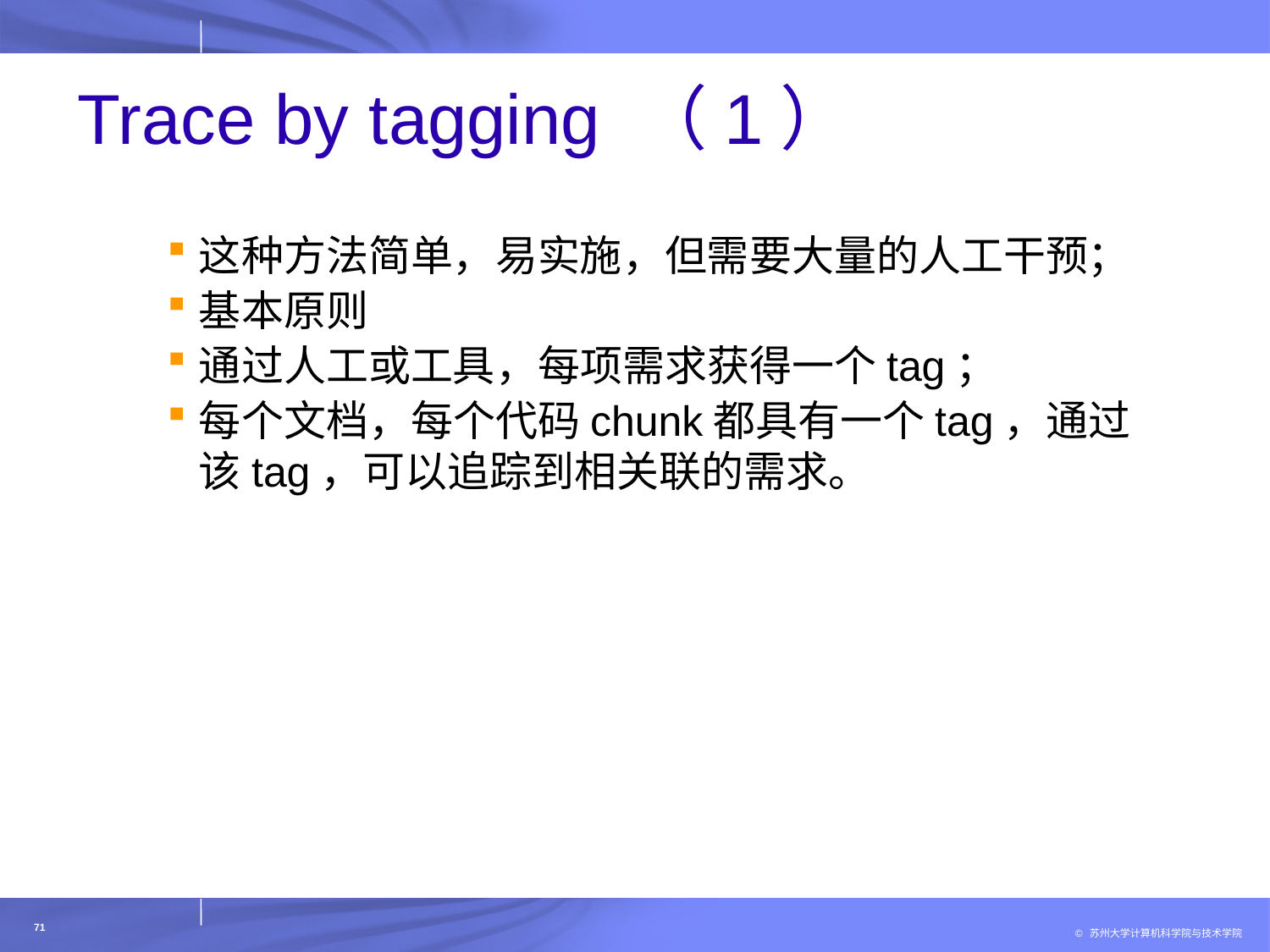

# Trace by tagging （1）
这种方法简单，易实施，但需要大量的人工干预；
基本原则
通过人工或工具，每项需求获得一个tag；
每个文档，每个代码chunk都具有一个tag，通过该tag，可以追踪到相关联的需求。
71